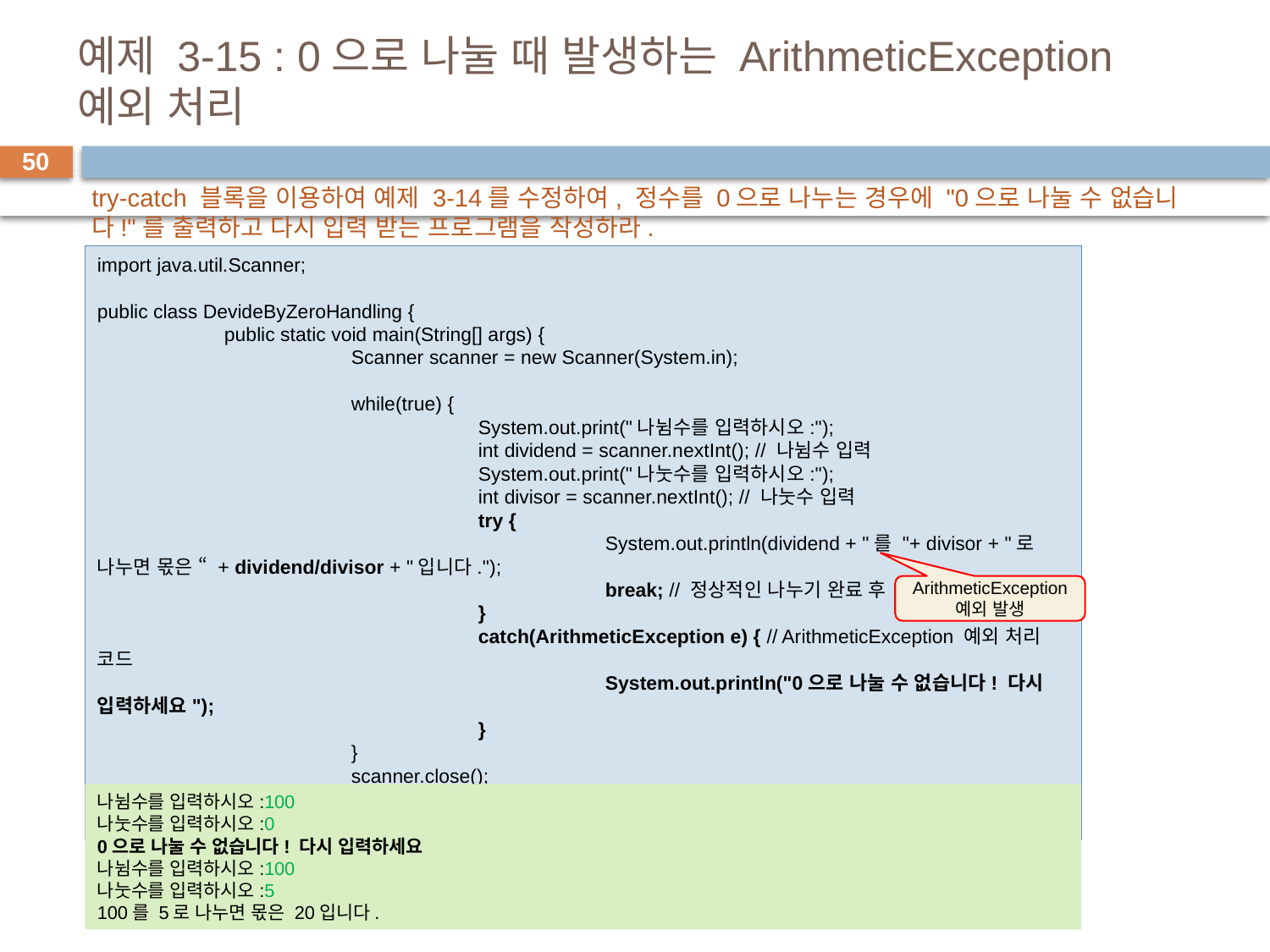

# 예제 3-15 : 0으로 나눌 때 발생하는 ArithmeticException 예외 처리
50
try-catch 블록을 이용하여 예제 3-14를 수정하여, 정수를 0으로 나누는 경우에 "0으로 나눌 수 없습니다!"를 출력하고 다시 입력 받는 프로그램을 작성하라.
import java.util.Scanner;

public class DevideByZeroHandling {
	public static void main(String[] args) {
		Scanner scanner = new Scanner(System.in);

		while(true) {
			System.out.print("나뉨수를 입력하시오:");
			int dividend = scanner.nextInt(); // 나뉨수 입력
			System.out.print("나눗수를 입력하시오:");
			int divisor = scanner.nextInt(); // 나눗수 입력
			try {
				System.out.println(dividend + "를 "+ divisor + "로 나누면 몫은 “ + dividend/divisor + "입니다.");
				break; // 정상적인 나누기 완료 후 while 벗어나기
			}
			catch(ArithmeticException e) { // ArithmeticException 예외 처리 코드
				System.out.println("0으로 나눌 수 없습니다! 다시 입력하세요");
			}
		}
		scanner.close();
	}
}
ArithmeticException 예외 발생
나뉨수를 입력하시오:100
나눗수를 입력하시오:0
0으로 나눌 수 없습니다! 다시 입력하세요
나뉨수를 입력하시오:100
나눗수를 입력하시오:5
100를 5로 나누면 몫은 20입니다.